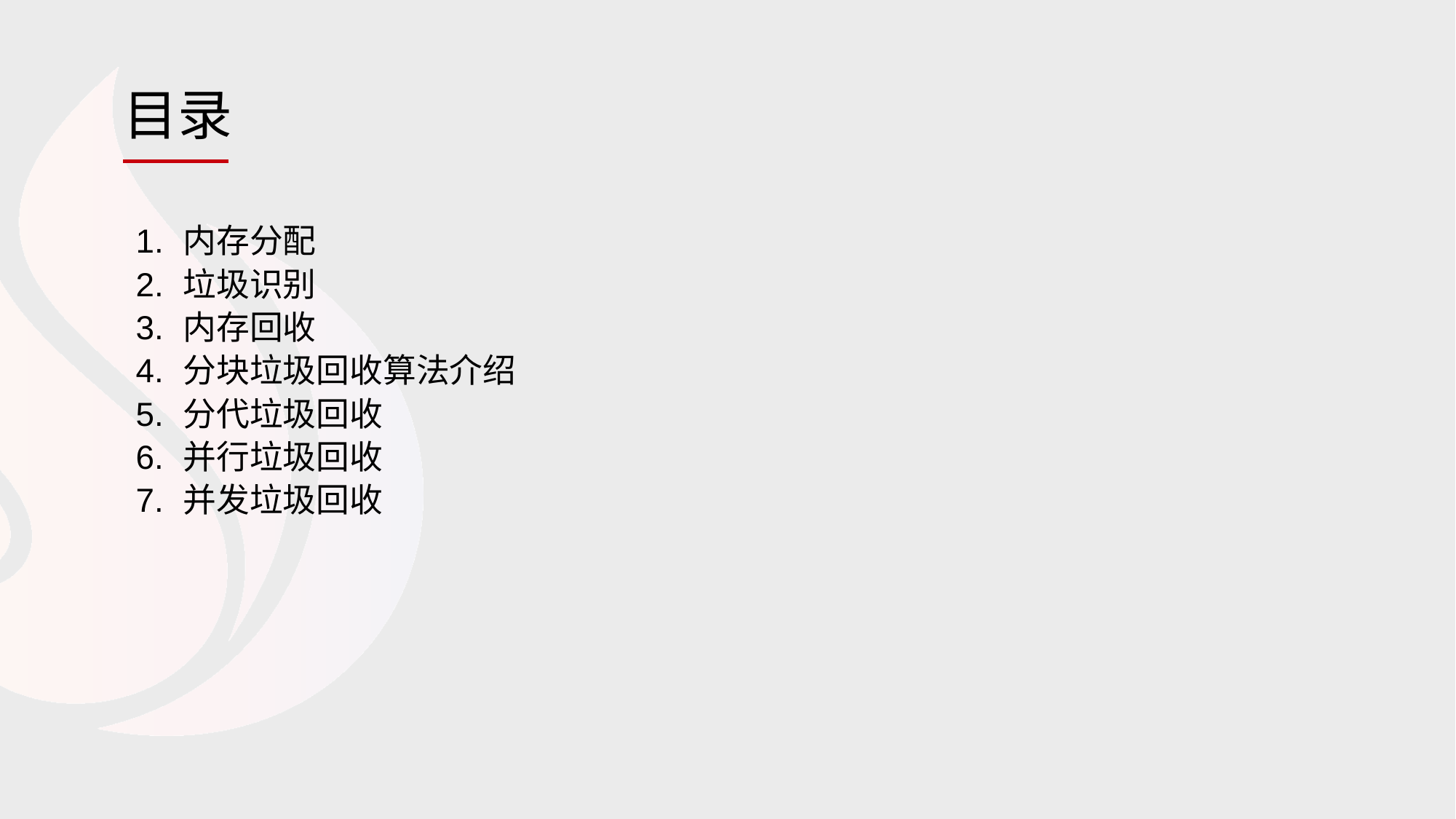

内存分配
垃圾识别
内存回收
分块垃圾回收算法介绍
分代垃圾回收
并行垃圾回收
并发垃圾回收